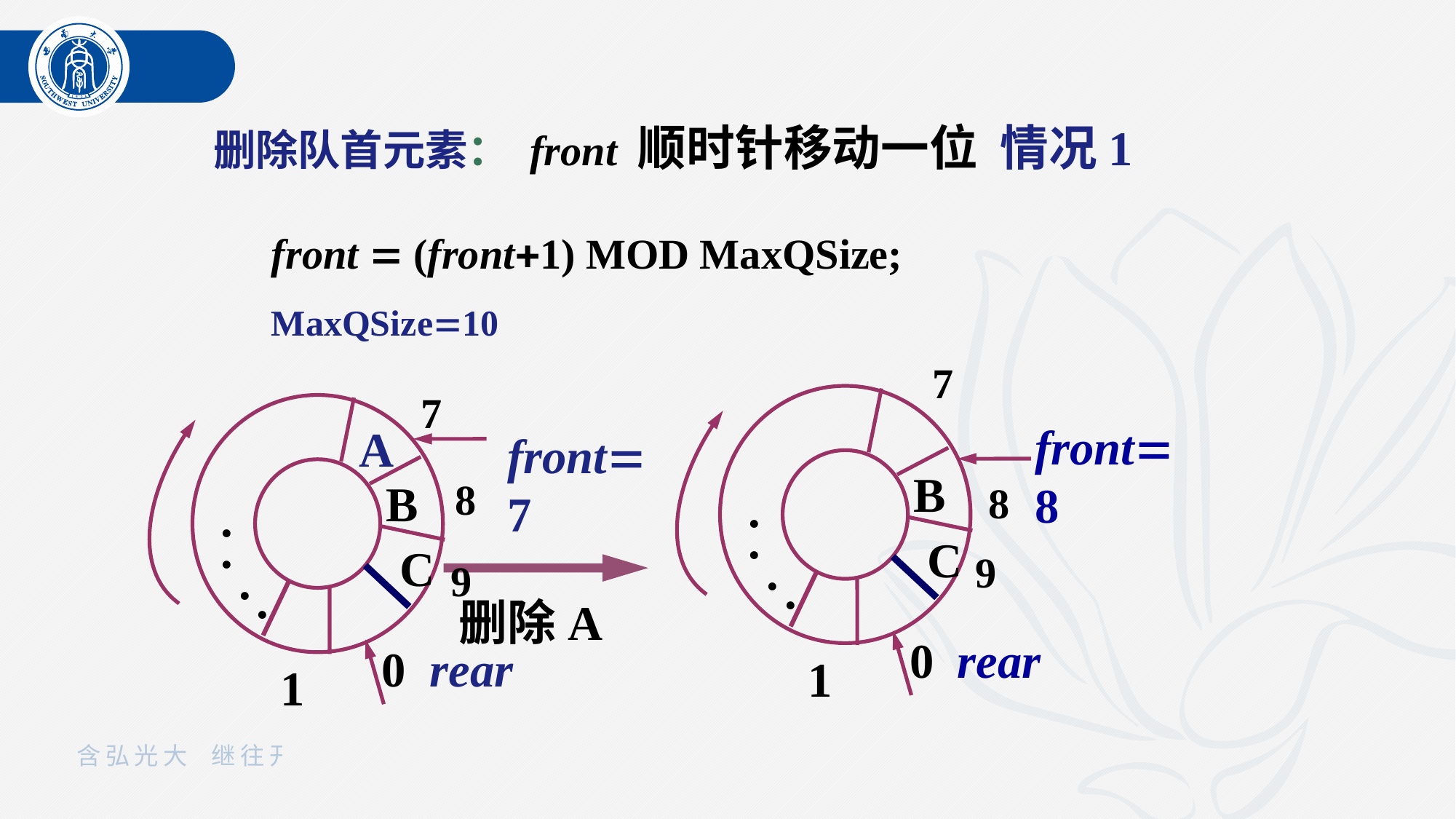

删除队首元素： front 顺时针移动一位  情况1
front = (front+1) MOD MaxQSize;
MaxQSize=10
7

front=8

.
.

C
.

.

0
rear

1
7

front=7

.
.

C
.

.

0
rear

1

A

B

B
8
8
9
9

删除A